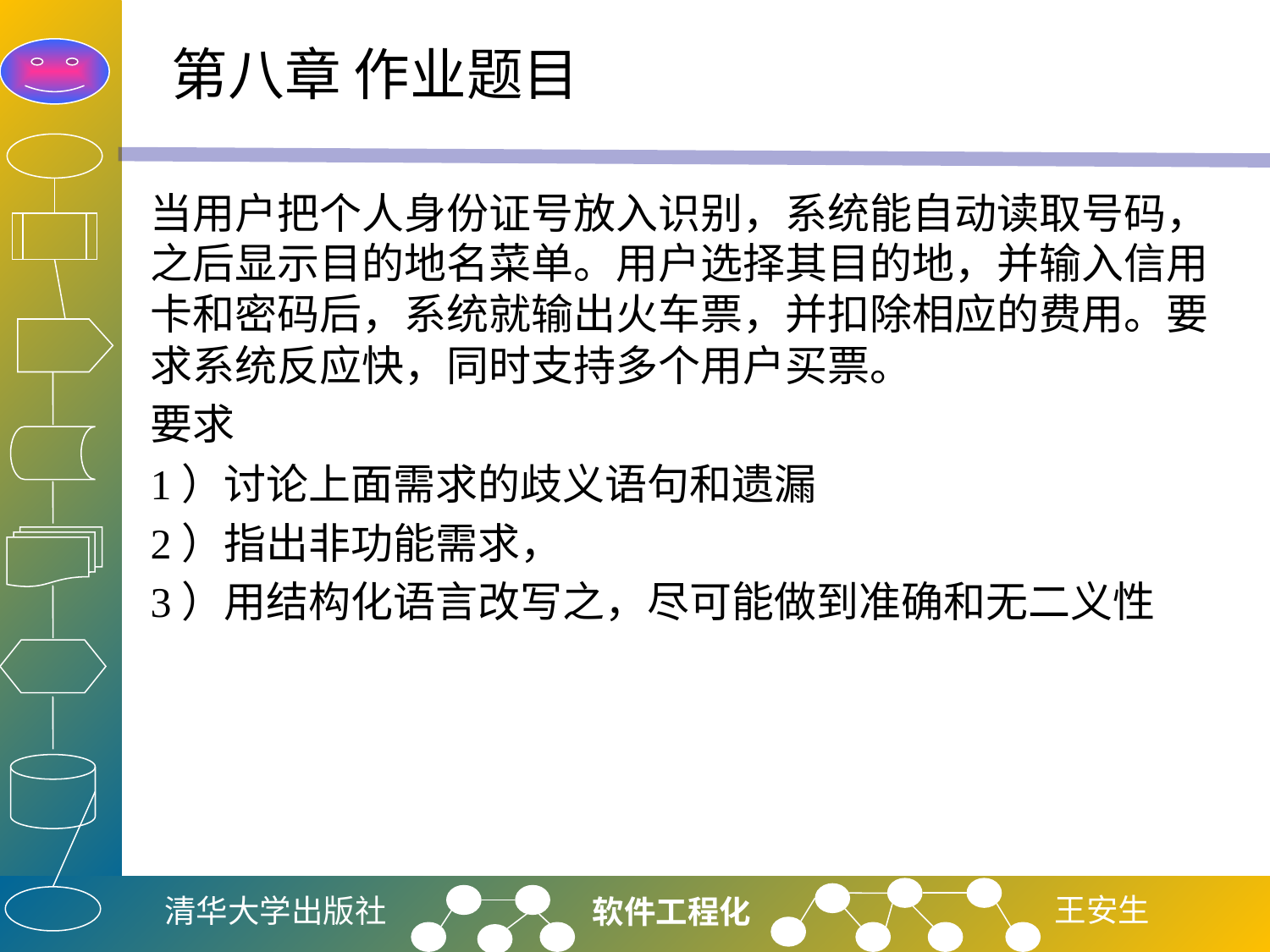

# 第八章 作业题目
当用户把个人身份证号放入识别，系统能自动读取号码，之后显示目的地名菜单。用户选择其目的地，并输入信用卡和密码后，系统就输出火车票，并扣除相应的费用。要求系统反应快，同时支持多个用户买票。
要求
1）讨论上面需求的歧义语句和遗漏
2）指出非功能需求，
3）用结构化语言改写之，尽可能做到准确和无二义性